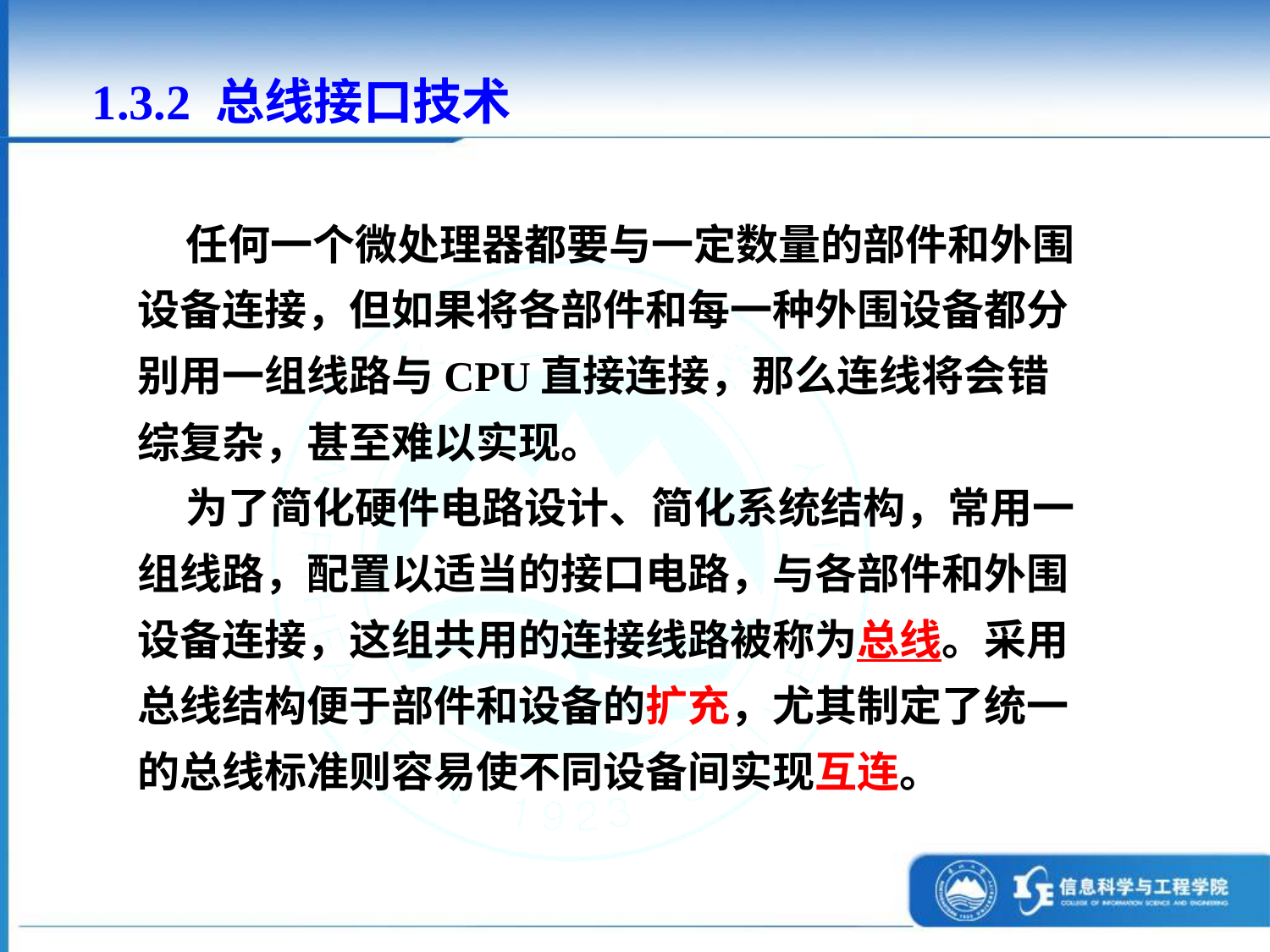

1.3.2 总线接口技术
    任何一个微处理器都要与一定数量的部件和外围设备连接，但如果将各部件和每一种外围设备都分别用一组线路与CPU直接连接，那么连线将会错综复杂，甚至难以实现。
    为了简化硬件电路设计、简化系统结构，常用一组线路，配置以适当的接口电路，与各部件和外围设备连接，这组共用的连接线路被称为总线。采用总线结构便于部件和设备的扩充，尤其制定了统一的总线标准则容易使不同设备间实现互连。